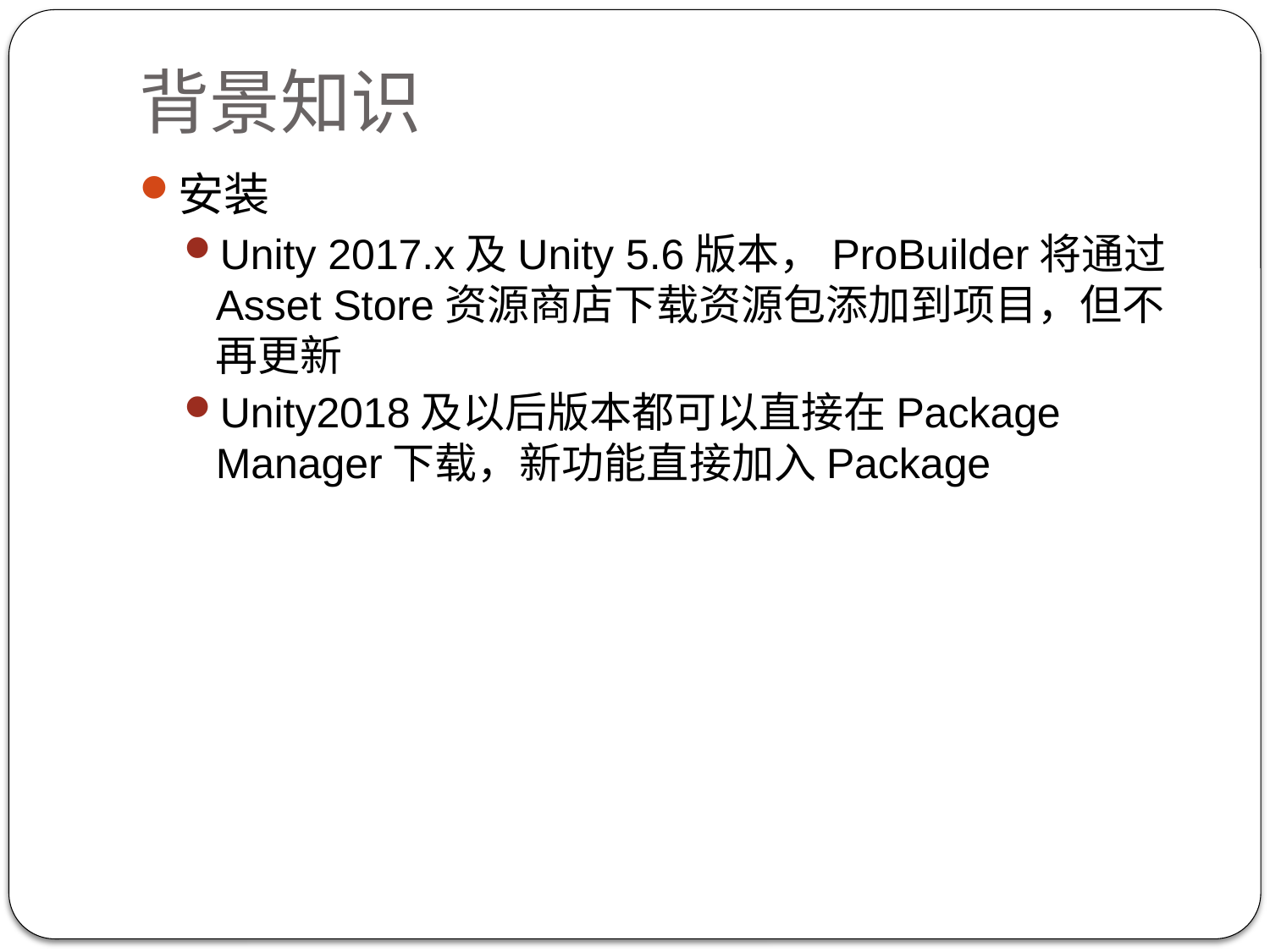

# 背景知识
安装
Unity 2017.x及Unity 5.6版本，ProBuilder将通过Asset Store资源商店下载资源包添加到项目，但不再更新
Unity2018及以后版本都可以直接在Package Manager下载，新功能直接加入Package